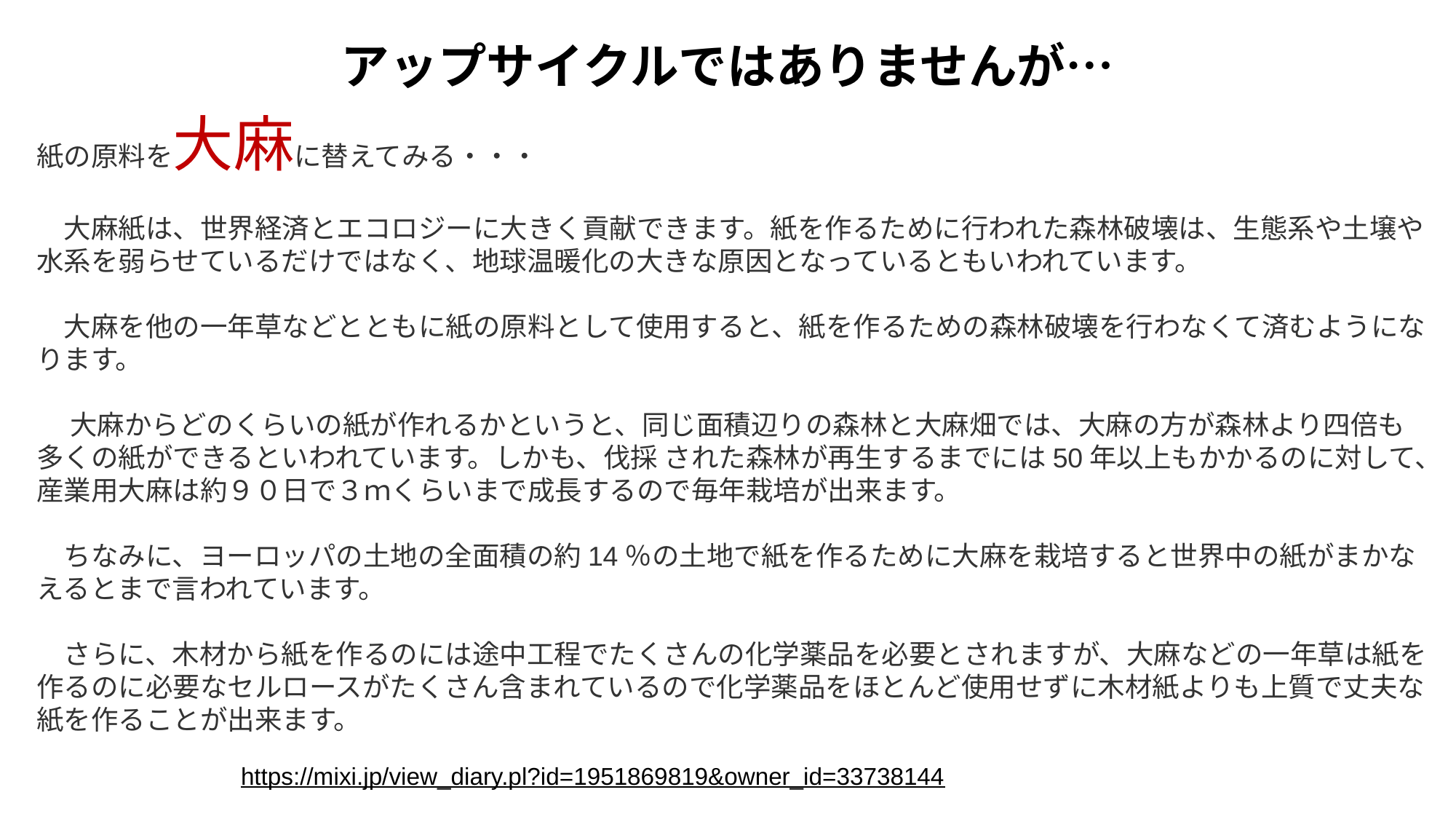

アップサイクルではありませんが…
紙の原料を大麻に替えてみる・・・
　大麻紙は、世界経済とエコロジーに大きく貢献できます。紙を作るために行われた森林破壊は、生態系や土壌や水系を弱らせているだけではなく、地球温暖化の大きな原因となっているともいわれています。
　大麻を他の一年草などとともに紙の原料として使用すると、紙を作るための森林破壊を行わなくて済むようになります。
　 大麻からどのくらいの紙が作れるかというと、同じ面積辺りの森林と大麻畑では、大麻の方が森林より四倍も多くの紙ができるといわれています。しかも、伐採 された森林が再生するまでには50年以上もかかるのに対して、産業用大麻は約９０日で３ｍくらいまで成長するので毎年栽培が出来ます。
　ちなみに、ヨーロッパの土地の全面積の約14％の土地で紙を作るために大麻を栽培すると世界中の紙がまかなえるとまで言われています。
　さらに、木材から紙を作るのには途中工程でたくさんの化学薬品を必要とされますが、大麻などの一年草は紙を作るのに必要なセルロースがたくさん含まれているので化学薬品をほとんど使用せずに木材紙よりも上質で丈夫な紙を作ることが出来ます。
https://mixi.jp/view_diary.pl?id=1951869819&owner_id=33738144